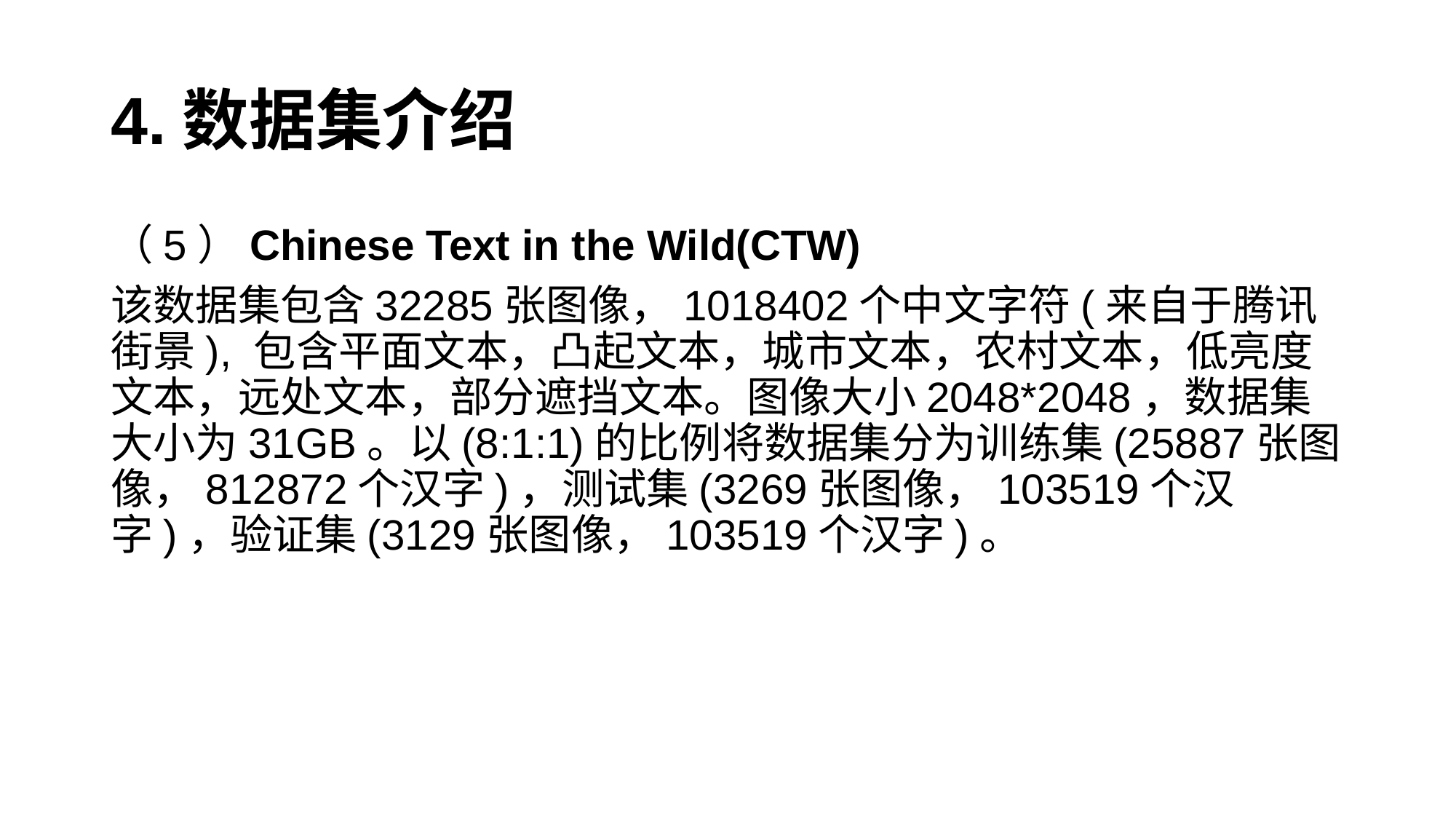

# 4.数据集介绍
（5）Chinese Text in the Wild(CTW)
该数据集包含32285张图像，1018402个中文字符(来自于腾讯街景), 包含平面文本，凸起文本，城市文本，农村文本，低亮度文本，远处文本，部分遮挡文本。图像大小2048*2048，数据集大小为31GB。以(8:1:1)的比例将数据集分为训练集(25887张图像，812872个汉字)，测试集(3269张图像，103519个汉字)，验证集(3129张图像，103519个汉字)。